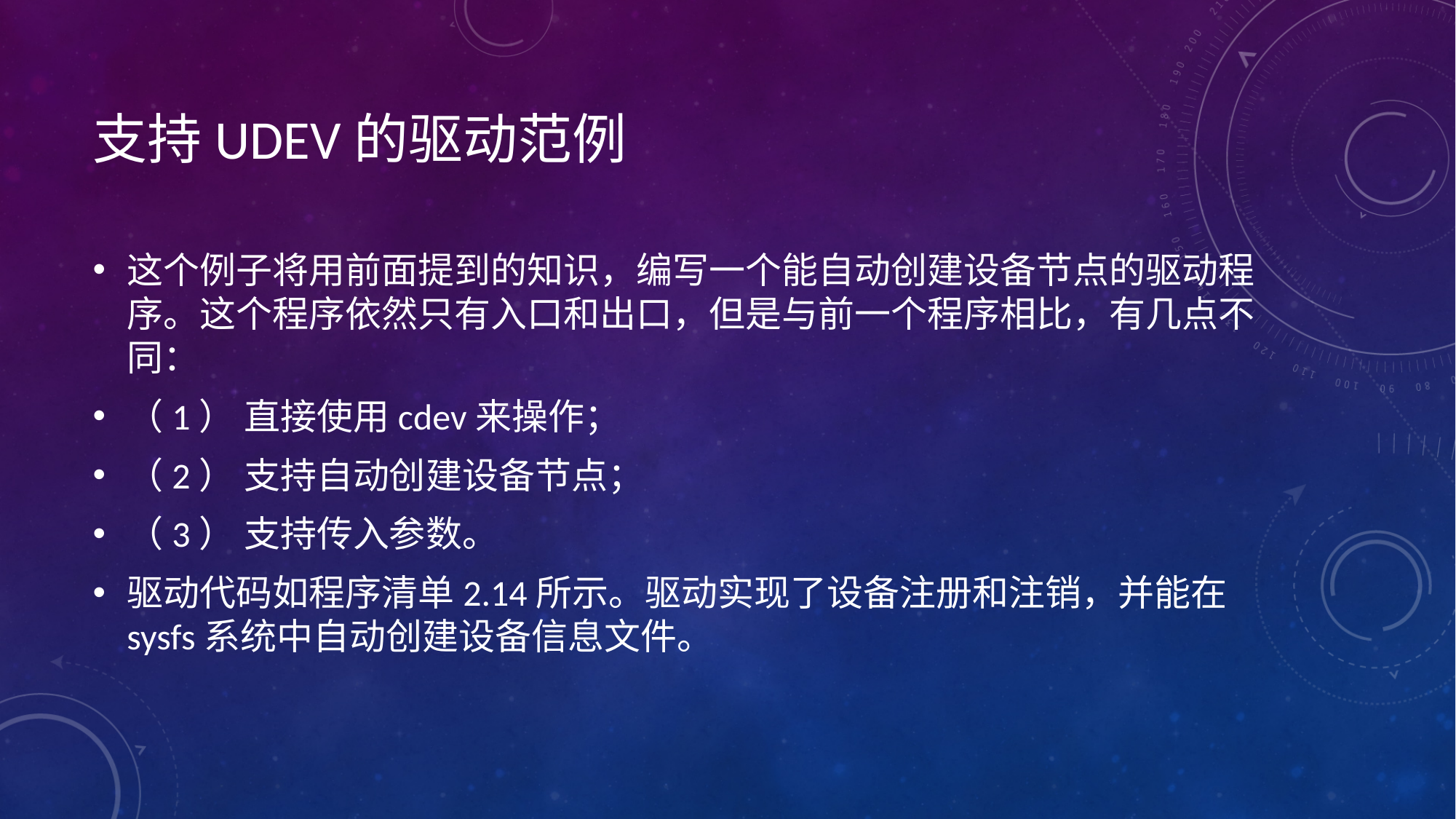

# 支持udev的驱动范例
这个例子将用前面提到的知识，编写一个能自动创建设备节点的驱动程序。这个程序依然只有入口和出口，但是与前一个程序相比，有几点不同：
（1） 直接使用cdev来操作；
（2） 支持自动创建设备节点；
（3） 支持传入参数。
驱动代码如程序清单2.14所示。驱动实现了设备注册和注销，并能在sysfs系统中自动创建设备信息文件。